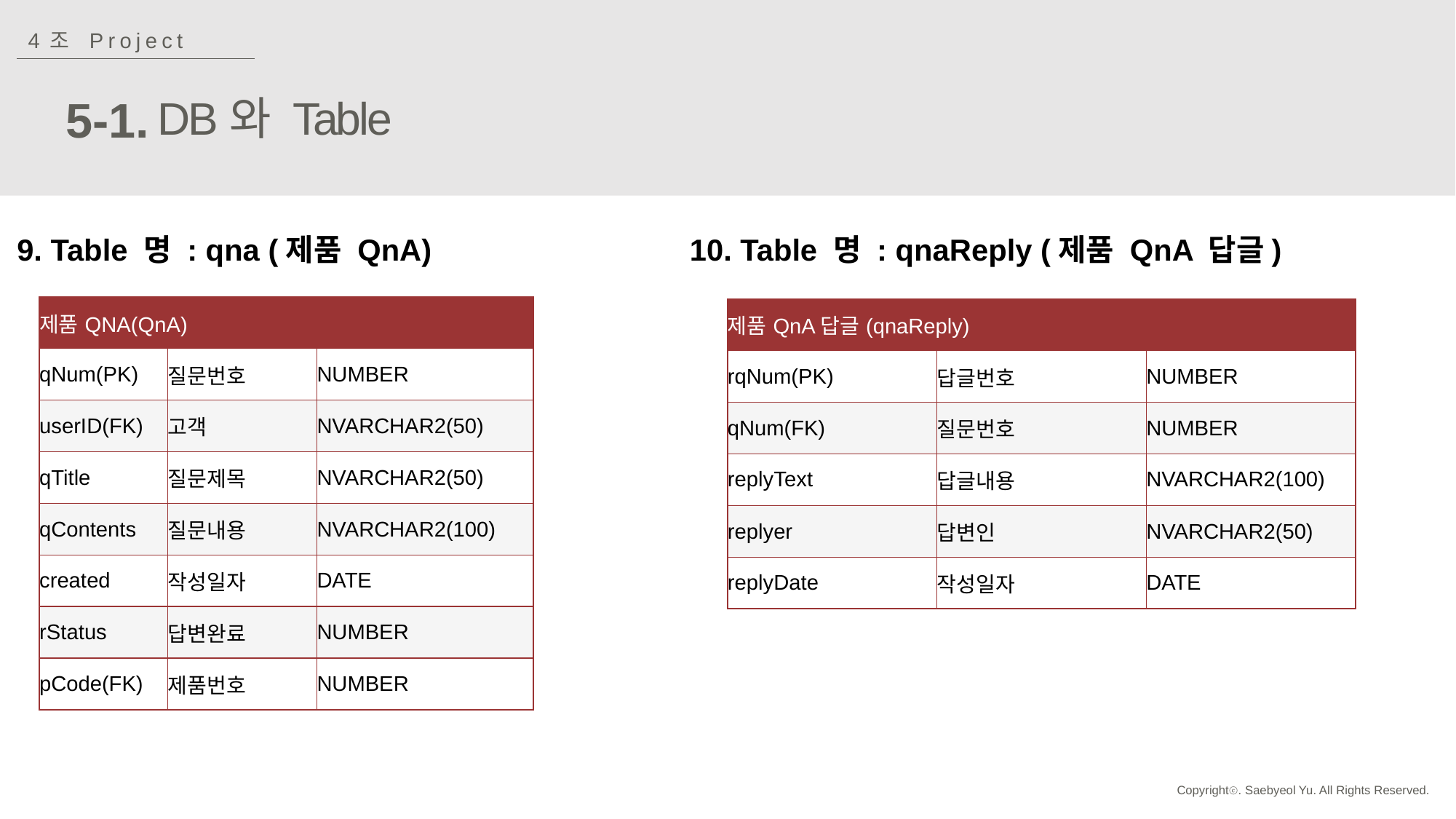

4조 Project
5-1.
DB와 Table
9. Table 명 : qna (제품 QnA)
10. Table 명 : qnaReply (제품 QnA 답글)
| 제품QNA(QnA) |  |  |
| --- | --- | --- |
| qNum(PK) | 질문번호 | NUMBER |
| userID(FK) | 고객 | NVARCHAR2(50) |
| qTitle | 질문제목 | NVARCHAR2(50) |
| qContents | 질문내용 | NVARCHAR2(100) |
| created | 작성일자 | DATE |
| rStatus | 답변완료 | NUMBER |
| pCode(FK) | 제품번호 | NUMBER |
| 제품QnA답글(qnaReply) |  |  |
| --- | --- | --- |
| rqNum(PK) | 답글번호 | NUMBER |
| qNum(FK) | 질문번호 | NUMBER |
| replyText | 답글내용 | NVARCHAR2(100) |
| replyer | 답변인 | NVARCHAR2(50) |
| replyDate | 작성일자 | DATE |